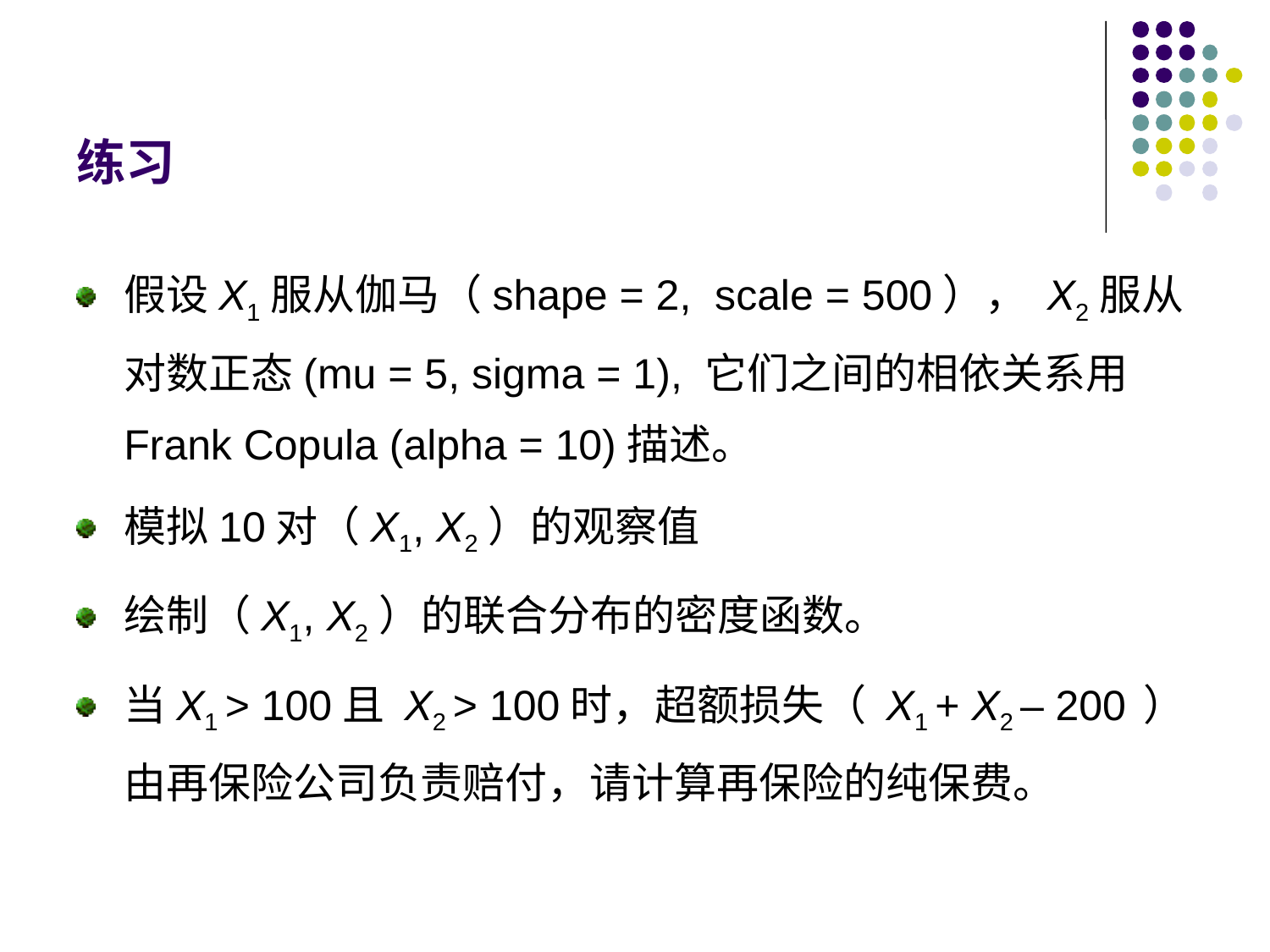

# 练习
假设X1服从伽马（shape = 2,  scale = 500）， X2服从对数正态(mu = 5, sigma = 1), 它们之间的相依关系用Frank Copula (alpha = 10)描述。
模拟10对（X1, X2）的观察值
绘制（X1, X2）的联合分布的密度函数。
当X1 > 100且 X2 > 100时，超额损失（ X1 + X2 ‒ 200 ）由再保险公司负责赔付，请计算再保险的纯保费。